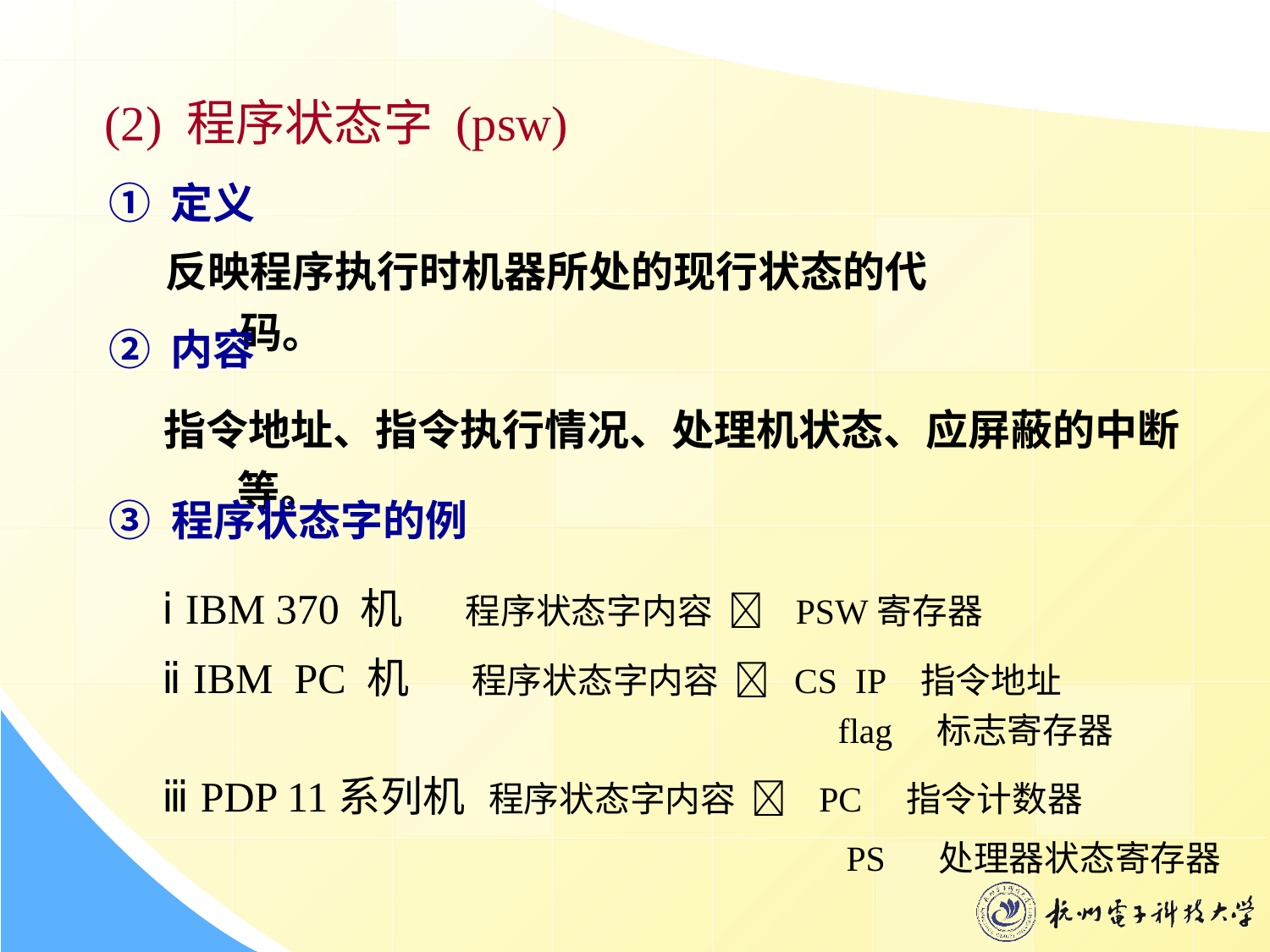

(2) 程序状态字 (psw)
① 定义
反映程序执行时机器所处的现行状态的代码。
② 内容
指令地址、指令执行情况、处理机状态、应屏蔽的中断等。
③ 程序状态字的例
ⅰ IBM 370 机        程序状态字内容  →   PSW寄存器
ⅱ IBM  PC 机        程序状态字内容  →  CS  IP   指令地址
                                                                                     flag    标志寄存器
ⅲ PDP 11系列机   程序状态字内容  →   PC    指令计数器
                                                                             PS     处理器状态寄存器